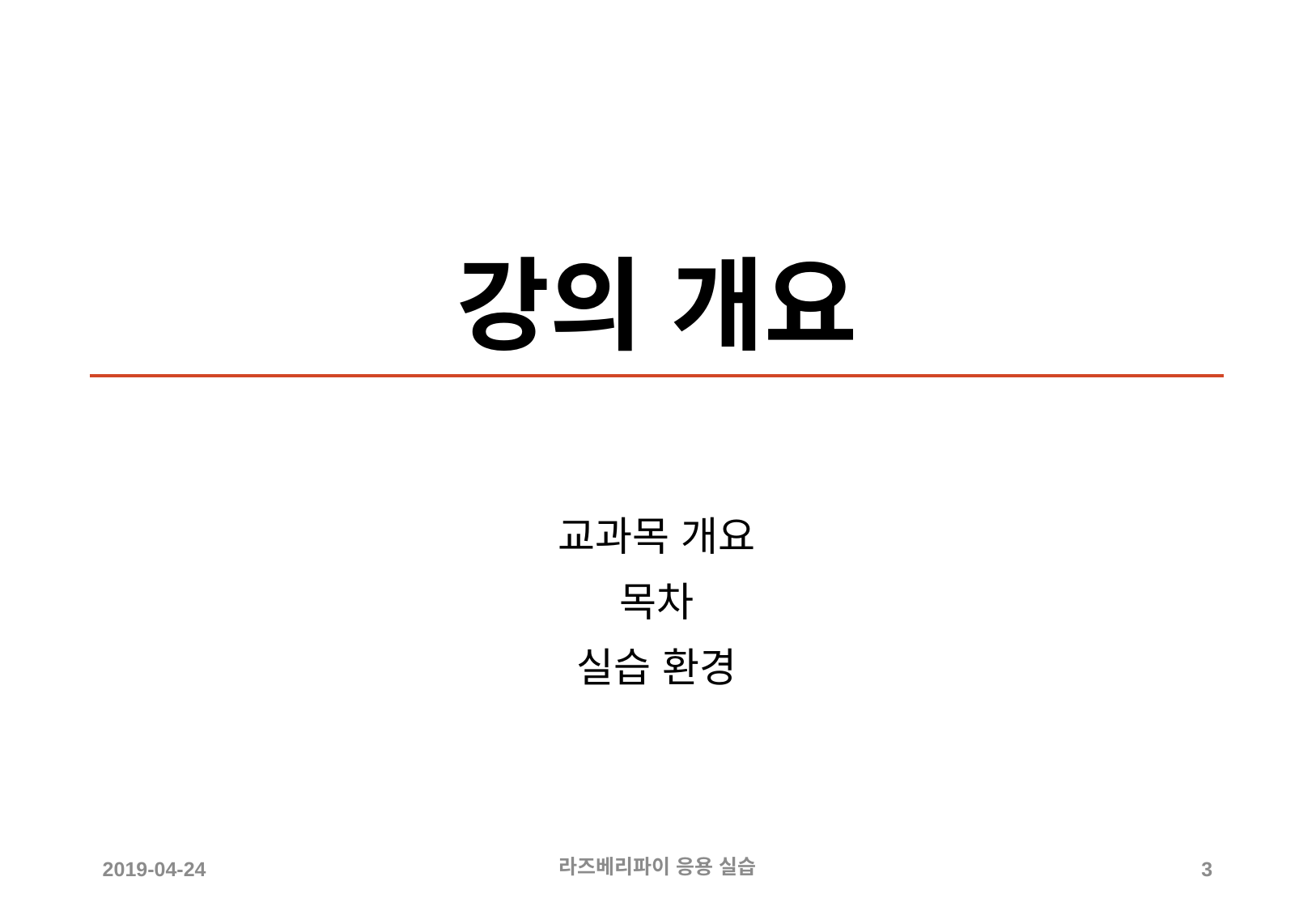

# 강의 개요
교과목 개요
목차
실습 환경
2019-04-24
라즈베리파이 응용 실습
3